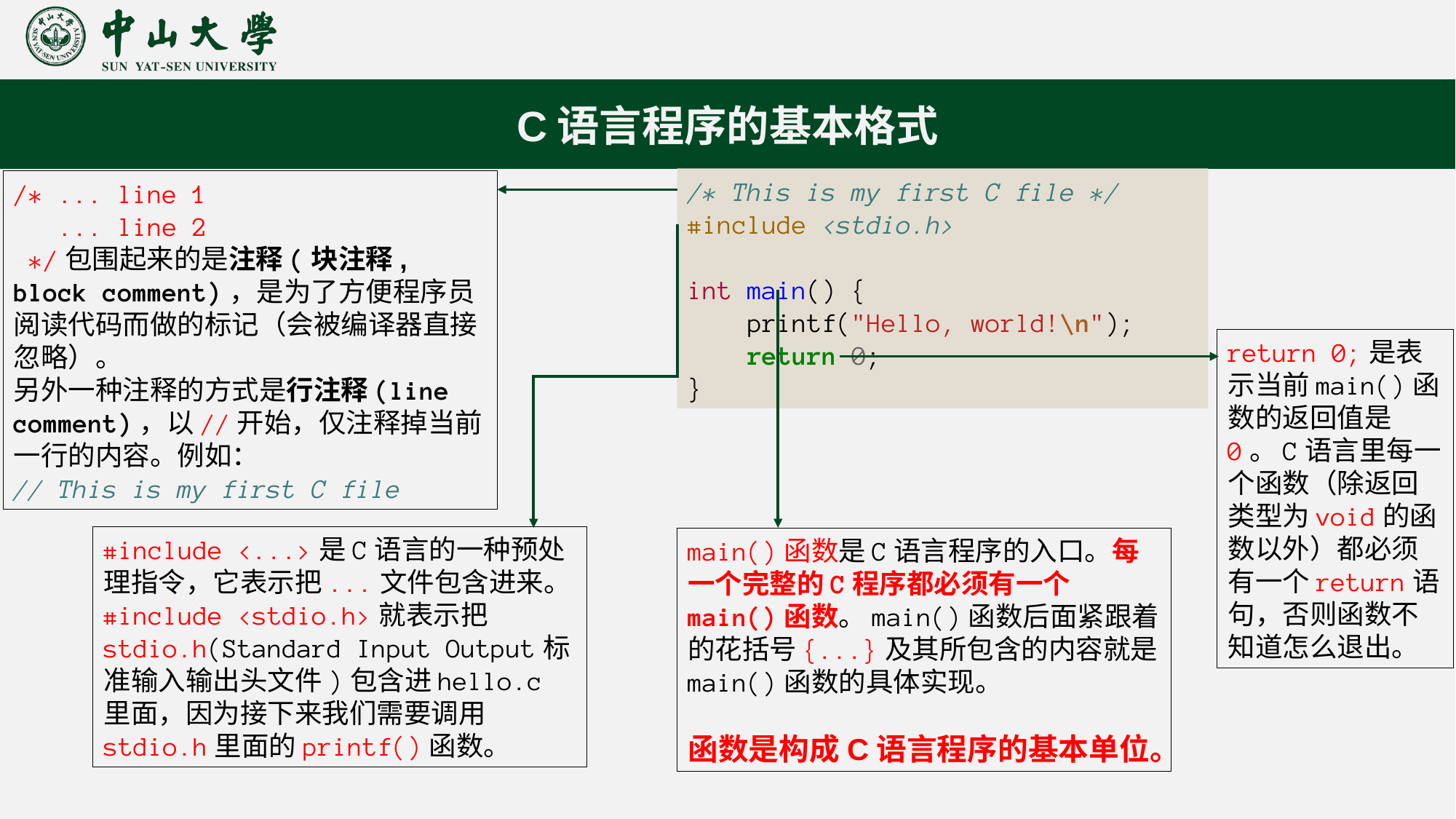

C语言程序的基本格式
/* This is my first C file */
#include <stdio.h>

int main() {
    printf("Hello, world!\n");
    return 0;
}
/* ... line 1
   ... line 2
 */包围起来的是注释(块注释, block comment)，是为了方便程序员阅读代码而做的标记（会被编译器直接忽略）。
另外一种注释的方式是行注释(line comment)，以//开始，仅注释掉当前一行的内容。例如：
// This is my first C file
return 0;是表示当前main()函数的返回值是0。C语言里每一个函数（除返回类型为void的函数以外）都必须有一个return语句，否则函数不知道怎么退出。
#include <...>是C语言的一种预处理指令，它表示把...文件包含进来。
#include <stdio.h>就表示把stdio.h(Standard Input Output标准输入输出头文件)包含进hello.c里面，因为接下来我们需要调用stdio.h里面的printf()函数。
main()函数是C语言程序的入口。每一个完整的C程序都必须有一个main()函数。main()函数后面紧跟着的花括号{...}及其所包含的内容就是main()函数的具体实现。
函数是构成C语言程序的基本单位。